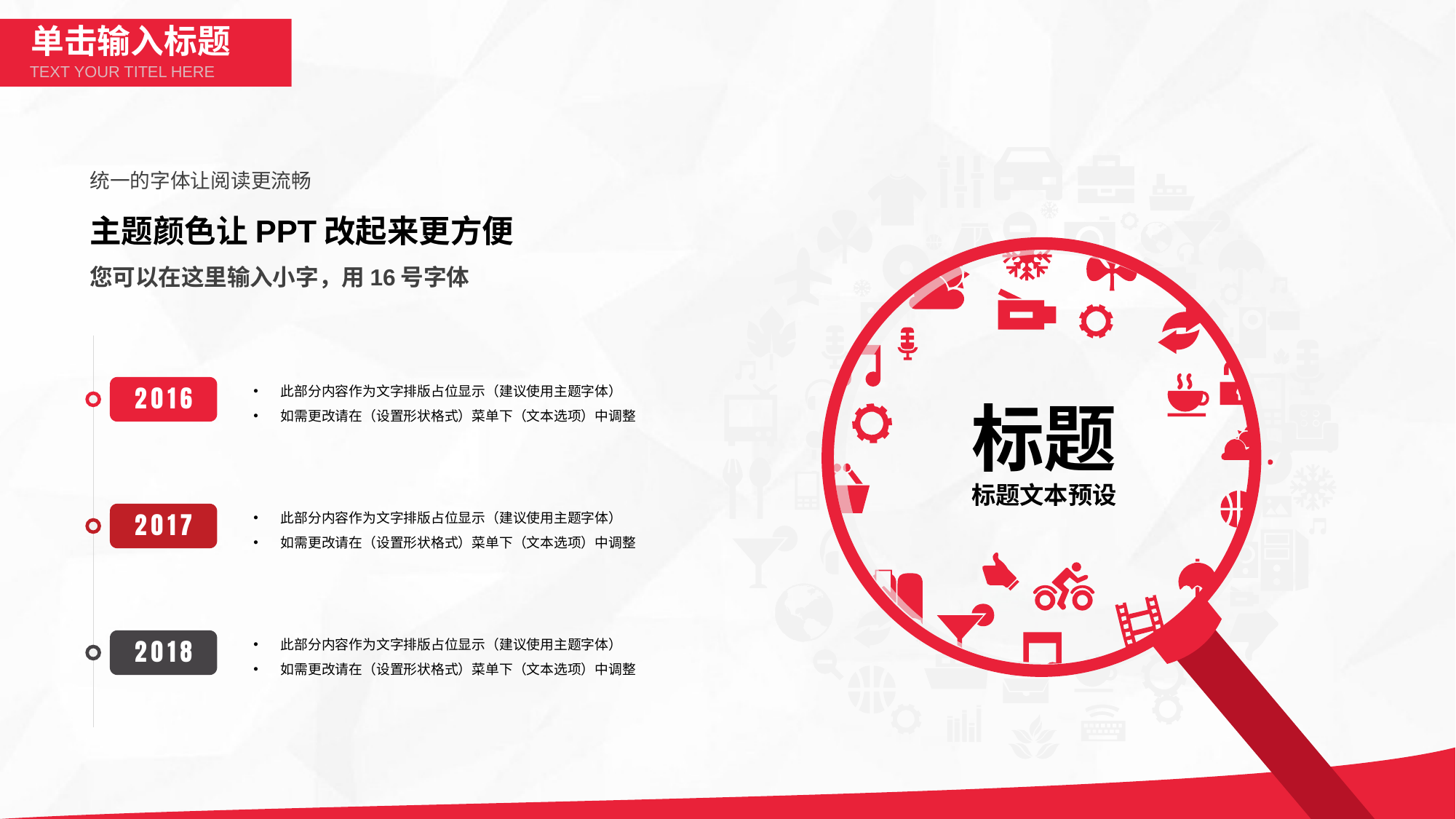

标题
标题文本预设
统一的字体让阅读更流畅
主题颜色让PPT改起来更方便
您可以在这里输入小字，用16号字体
此部分内容作为文字排版占位显示（建议使用主题字体）
如需更改请在（设置形状格式）菜单下（文本选项）中调整
2016

此部分内容作为文字排版占位显示（建议使用主题字体）
如需更改请在（设置形状格式）菜单下（文本选项）中调整
2017

此部分内容作为文字排版占位显示（建议使用主题字体）
如需更改请在（设置形状格式）菜单下（文本选项）中调整
2018